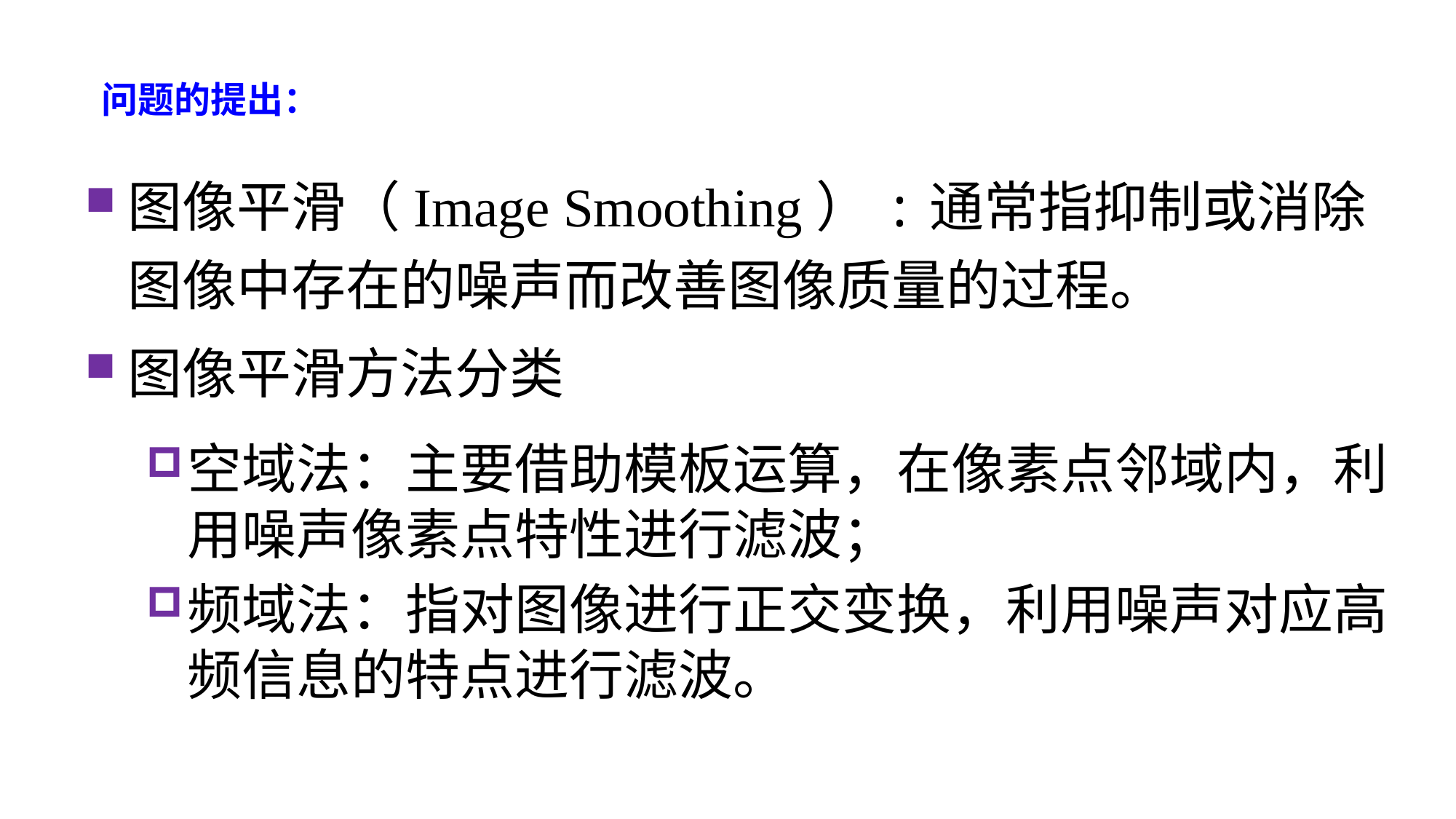

问题的提出：
图像平滑（Image Smoothing）:通常指抑制或消除图像中存在的噪声而改善图像质量的过程。
图像平滑方法分类
空域法：主要借助模板运算，在像素点邻域内，利用噪声像素点特性进行滤波；
频域法：指对图像进行正交变换，利用噪声对应高频信息的特点进行滤波。